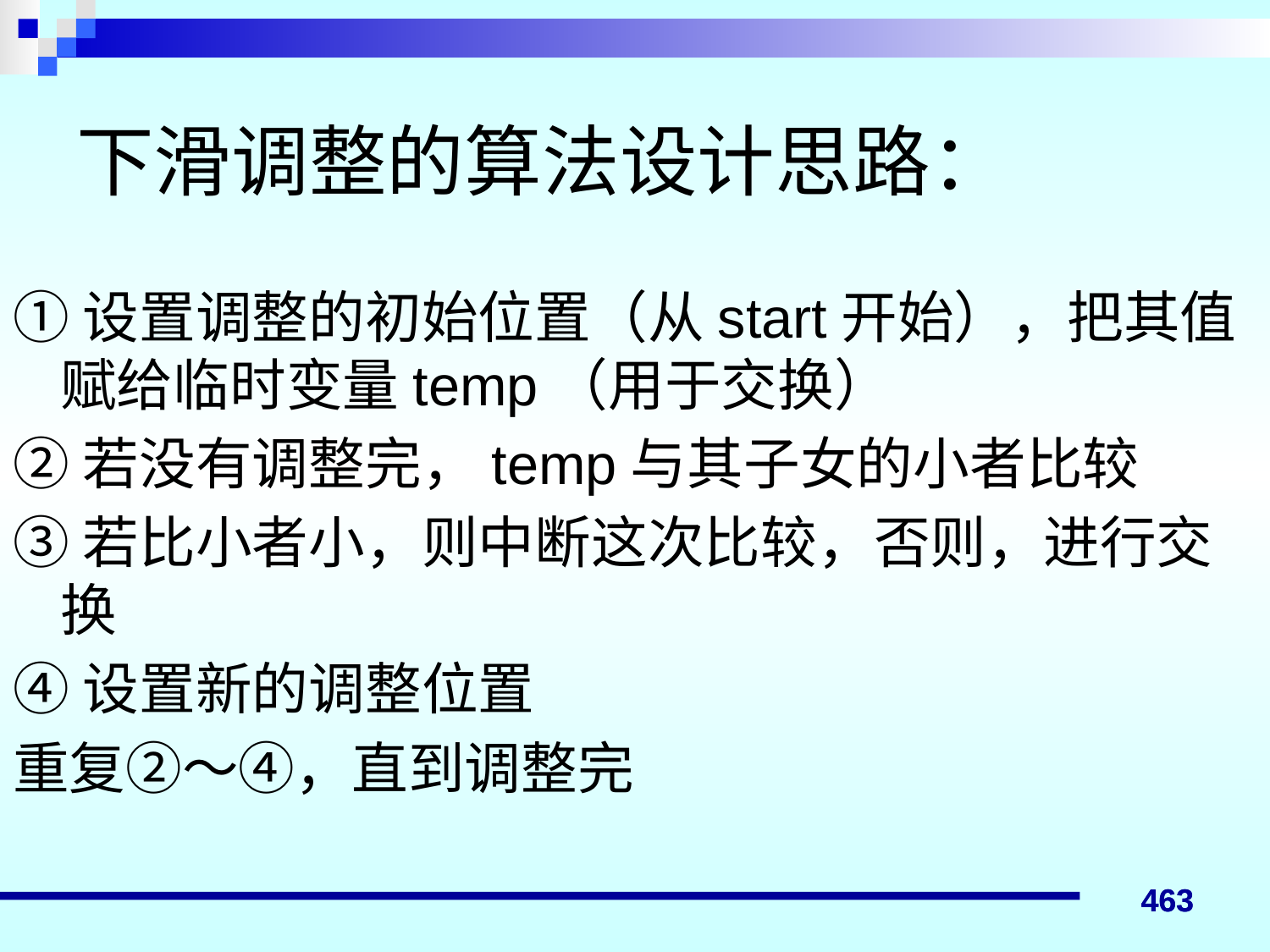

# 下滑调整的算法设计思路：
①设置调整的初始位置（从start开始），把其值赋给临时变量temp（用于交换）
②若没有调整完，temp与其子女的小者比较
③若比小者小，则中断这次比较，否则，进行交换
④设置新的调整位置
重复②～④，直到调整完

463
463